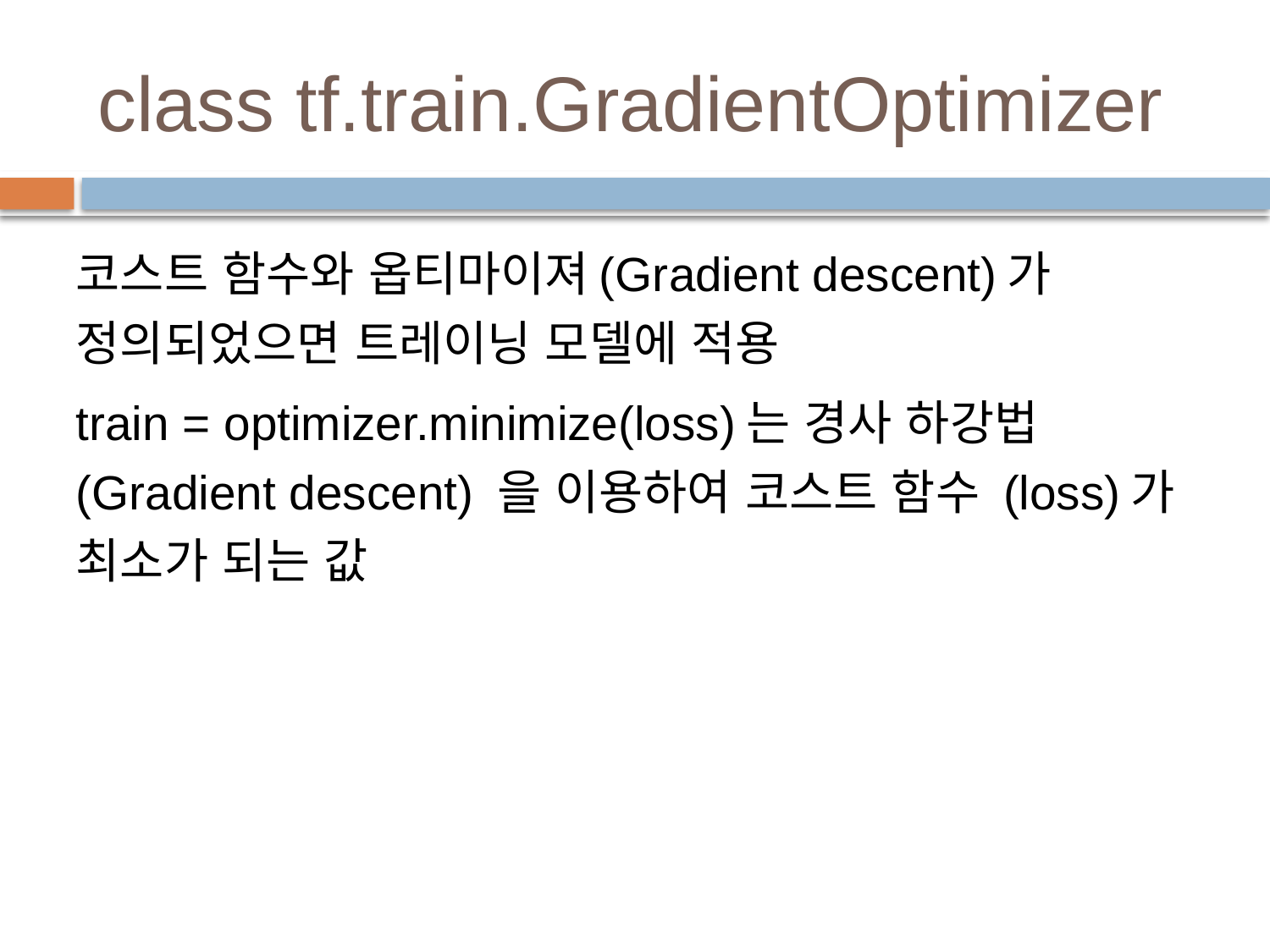

# class tf.train.GradientOptimizer
코스트 함수와 옵티마이져(Gradient descent)가 정의되었으면 트레이닝 모델에 적용
train = optimizer.minimize(loss)는 경사 하강법(Gradient descent) 을 이용하여 코스트 함수 (loss)가 최소가 되는 값